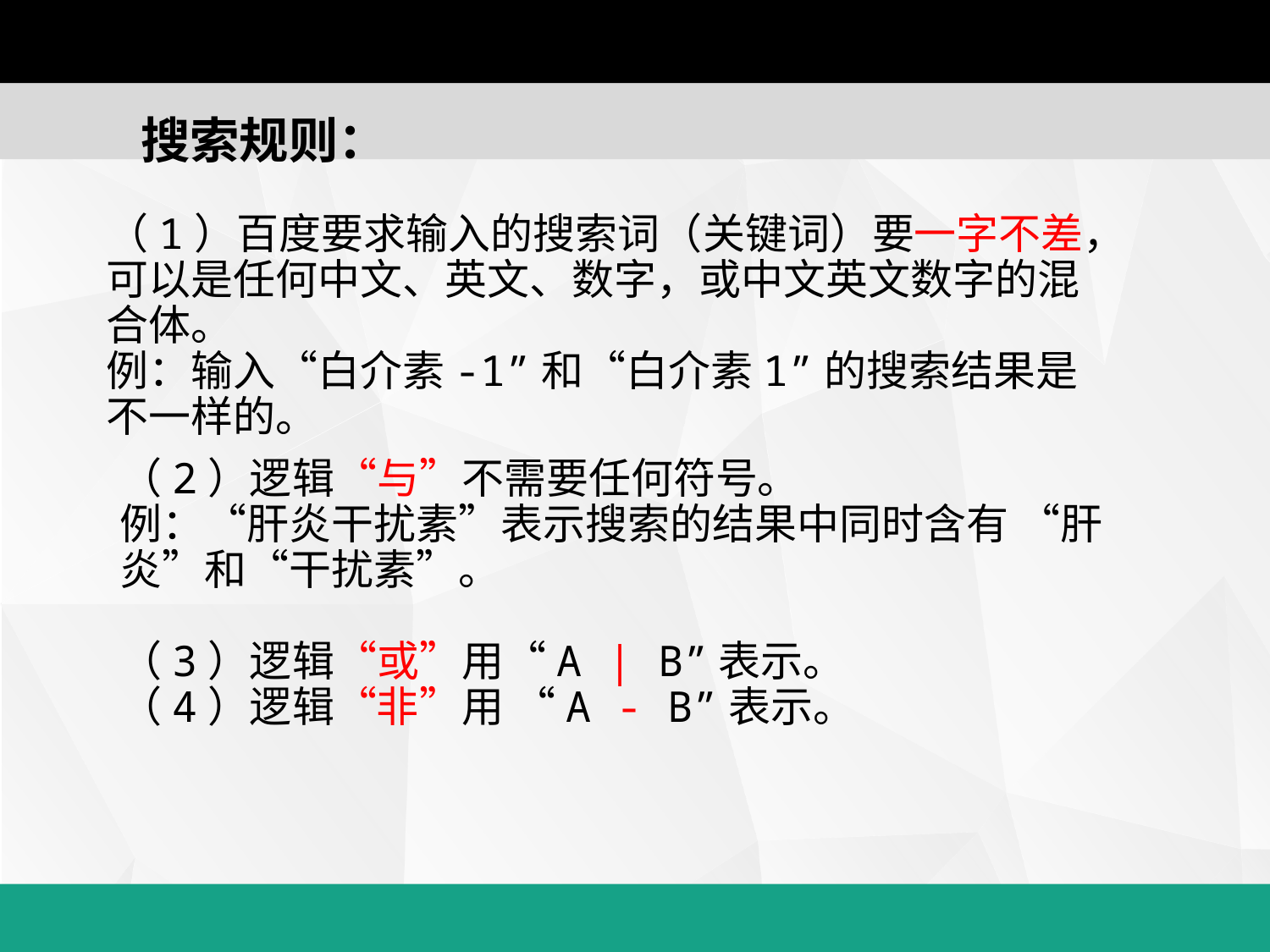

搜索规则：
（1）百度要求输入的搜索词（关键词）要一字不差，可以是任何中文、英文、数字，或中文英文数字的混合体。
例：输入“白介素-1”和“白介素1”的搜索结果是不一样的。

（2）逻辑“与”不需要任何符号。
例：“肝炎干扰素”表示搜索的结果中同时含有 “肝炎”和“干扰素”。

（3）逻辑“或”用“A | B”表示。
（4）逻辑“非”用 “A - B”表示。